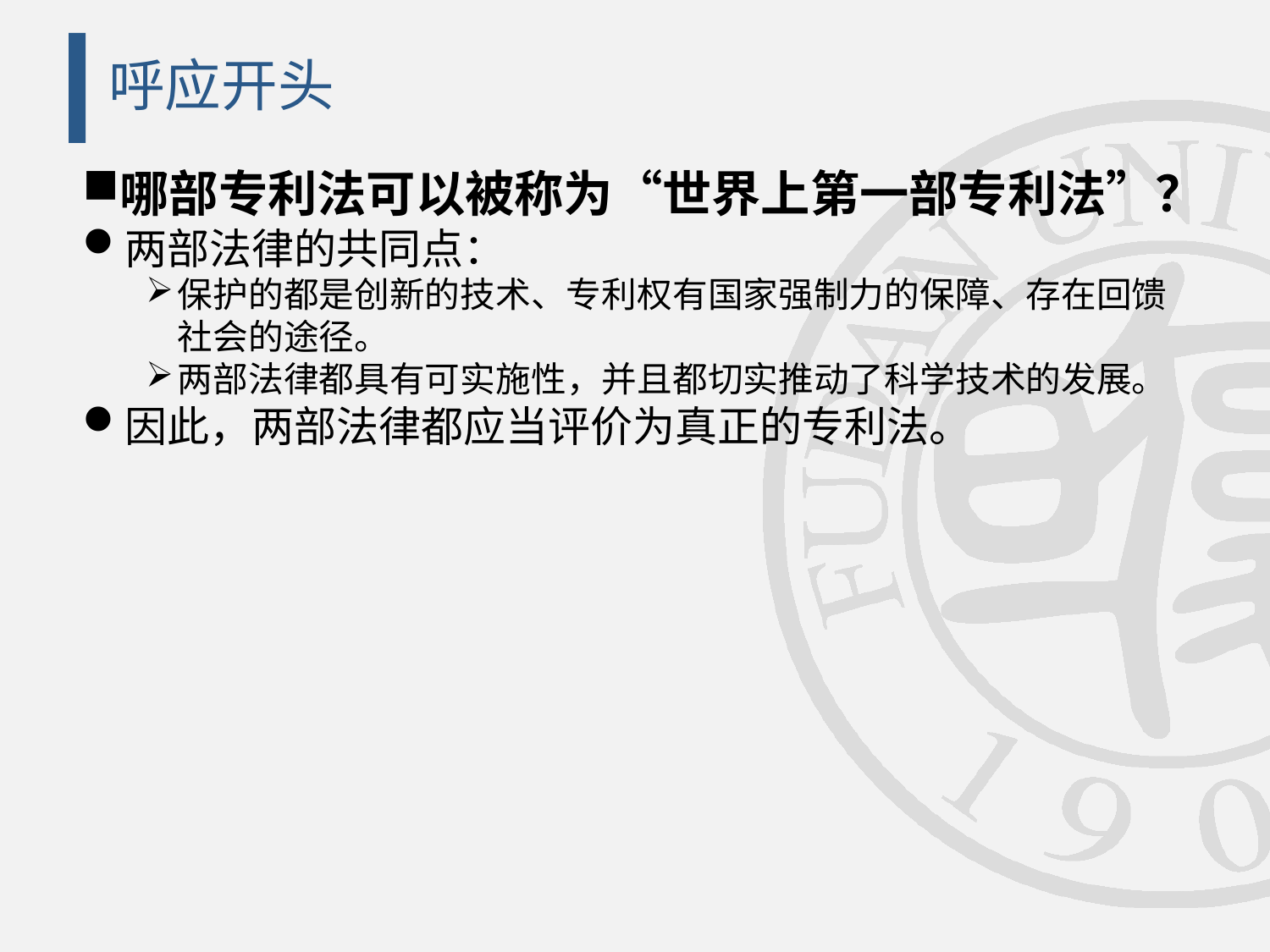

# 呼应开头
哪部专利法可以被称为“世界上第一部专利法”？
两部法律的共同点：
保护的都是创新的技术、专利权有国家强制力的保障、存在回馈社会的途径。
两部法律都具有可实施性，并且都切实推动了科学技术的发展。
因此，两部法律都应当评价为真正的专利法。